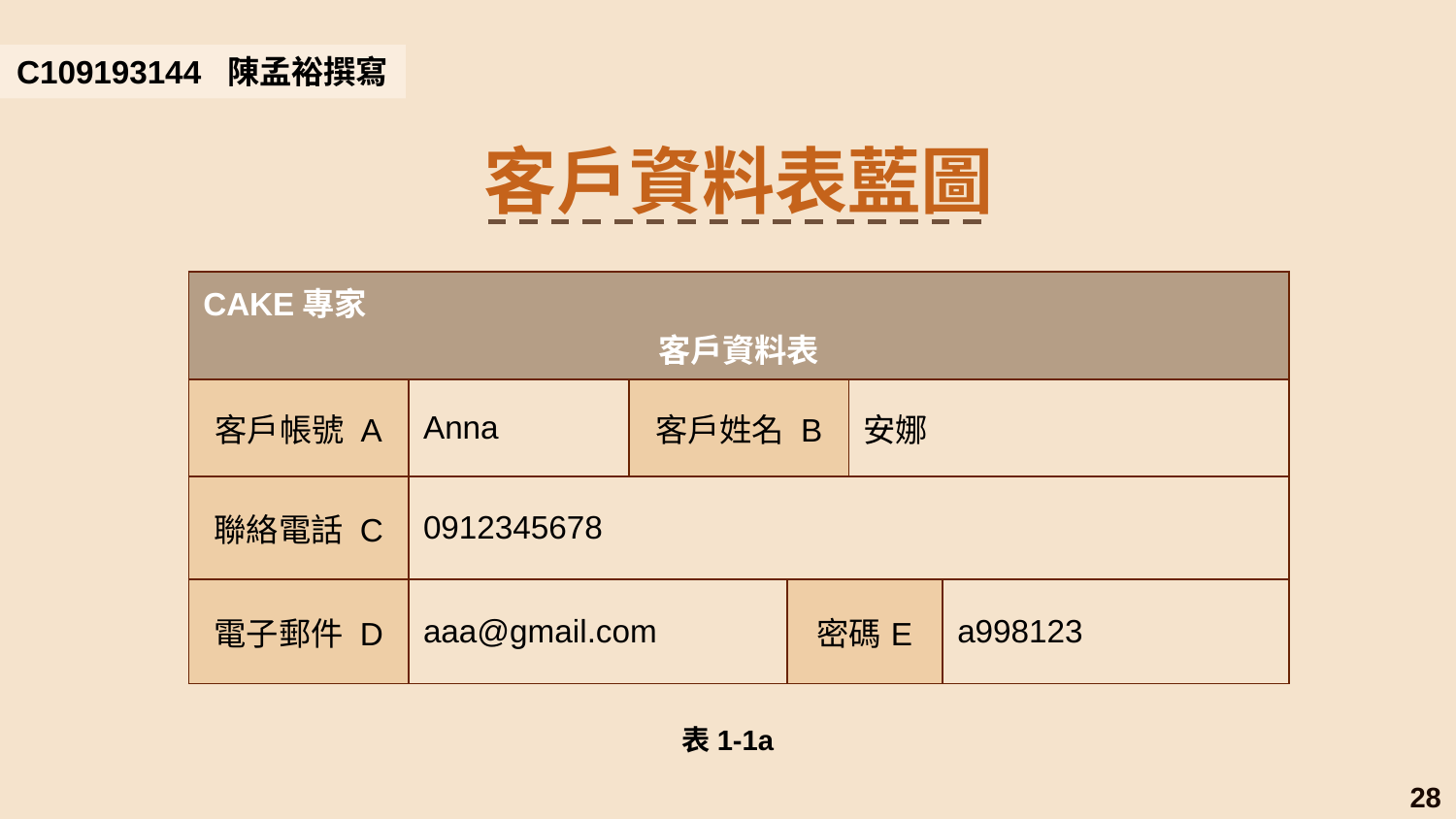

C109193144  陳孟裕撰寫
客戶資料表藍圖
| CAKE專家 客戶資料表 |  |  |  |  |  |
| --- | --- | --- | --- | --- | --- |
| 客戶帳號 A | Anna | 客戶姓名 B |  | 安娜 |  |
| 聯絡電話 C | 0912345678 |  |  |  |  |
| 電子郵件 D | aaa@gmail.com |  | 密碼E | 密碼E | a998123 |
表1-1a
28